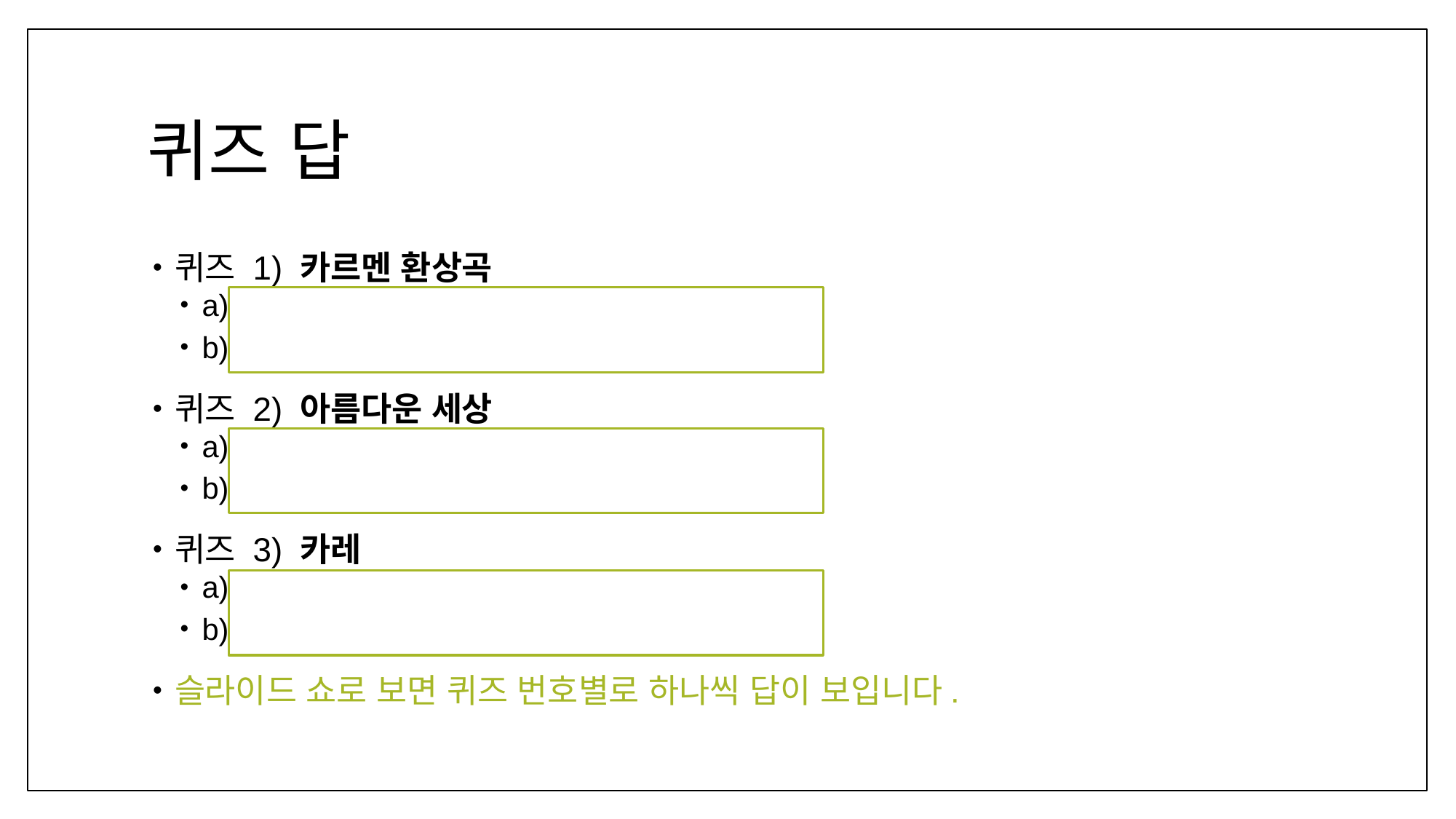

# 퀴즈 답
퀴즈 1) 카르멘 환상곡
a) 솔도레미 솔미레도 레미파 솔솔솔솔 도시파
b) D Major (라장조)
퀴즈 2) 아름다운 세상
a) 도라 도시 시시 시도 도라 도시 라솔
b) C Major (다장조)
퀴즈 3) 카레
a) 라라 미미 파미레파미 레 미레도 도 시 시시미
b) C# minor (올림다단조)
슬라이드 쇼로 보면 퀴즈 번호별로 하나씩 답이 보입니다.